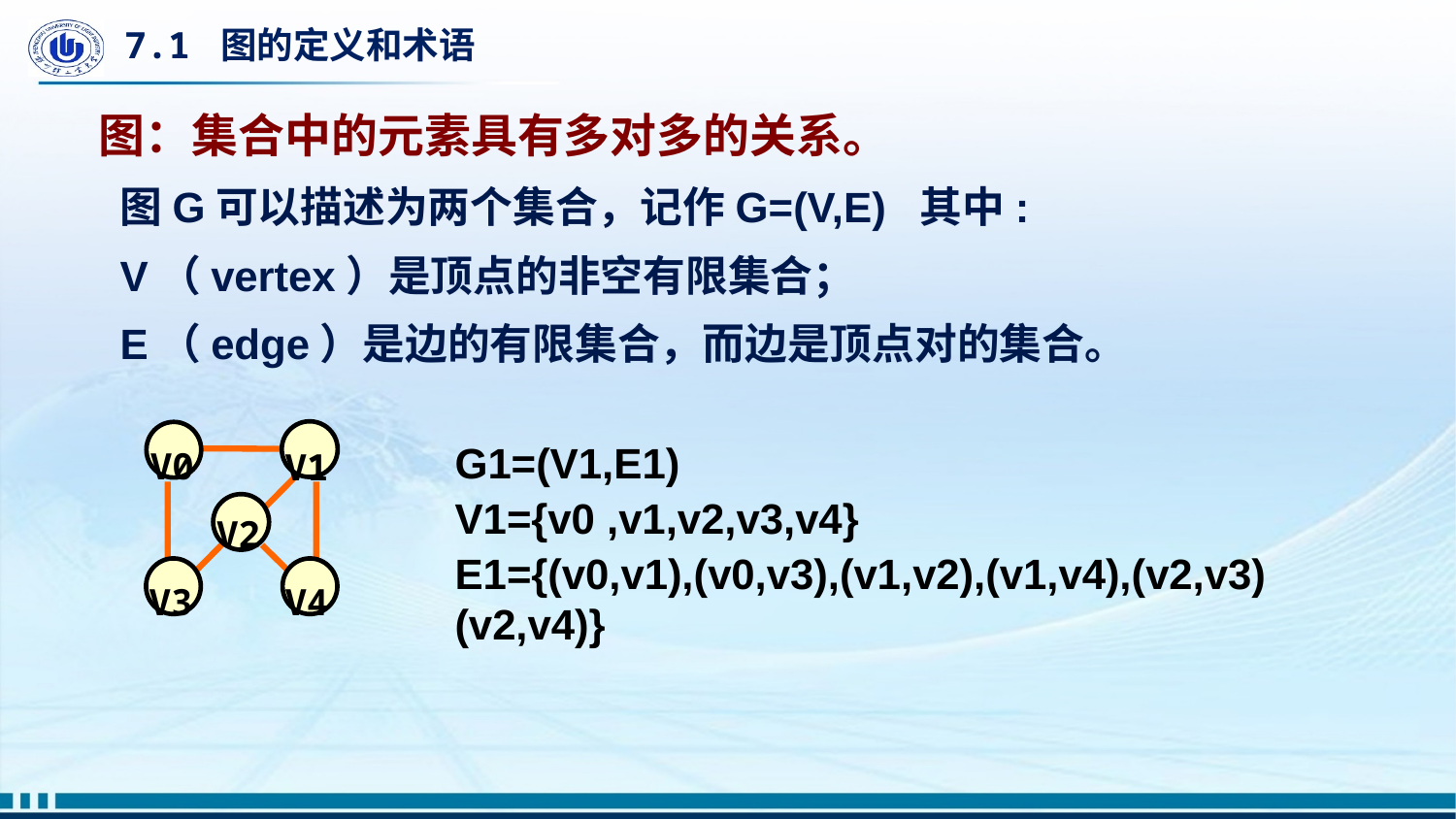

# 7.1 图的定义和术语
图：集合中的元素具有多对多的关系。
图G可以描述为两个集合，记作G=(V,E)  其中:
V（vertex）是顶点的非空有限集合；
E（edge）是边的有限集合，而边是顶点对的集合。

 V0

 V1

 V2

 V3

 V4

G1=(V1,E1)
V1={v0 ,v1,v2,v3,v4}
E1={(v0,v1),(v0,v3),(v1,v2),(v1,v4),(v2,v3)(v2,v4)}